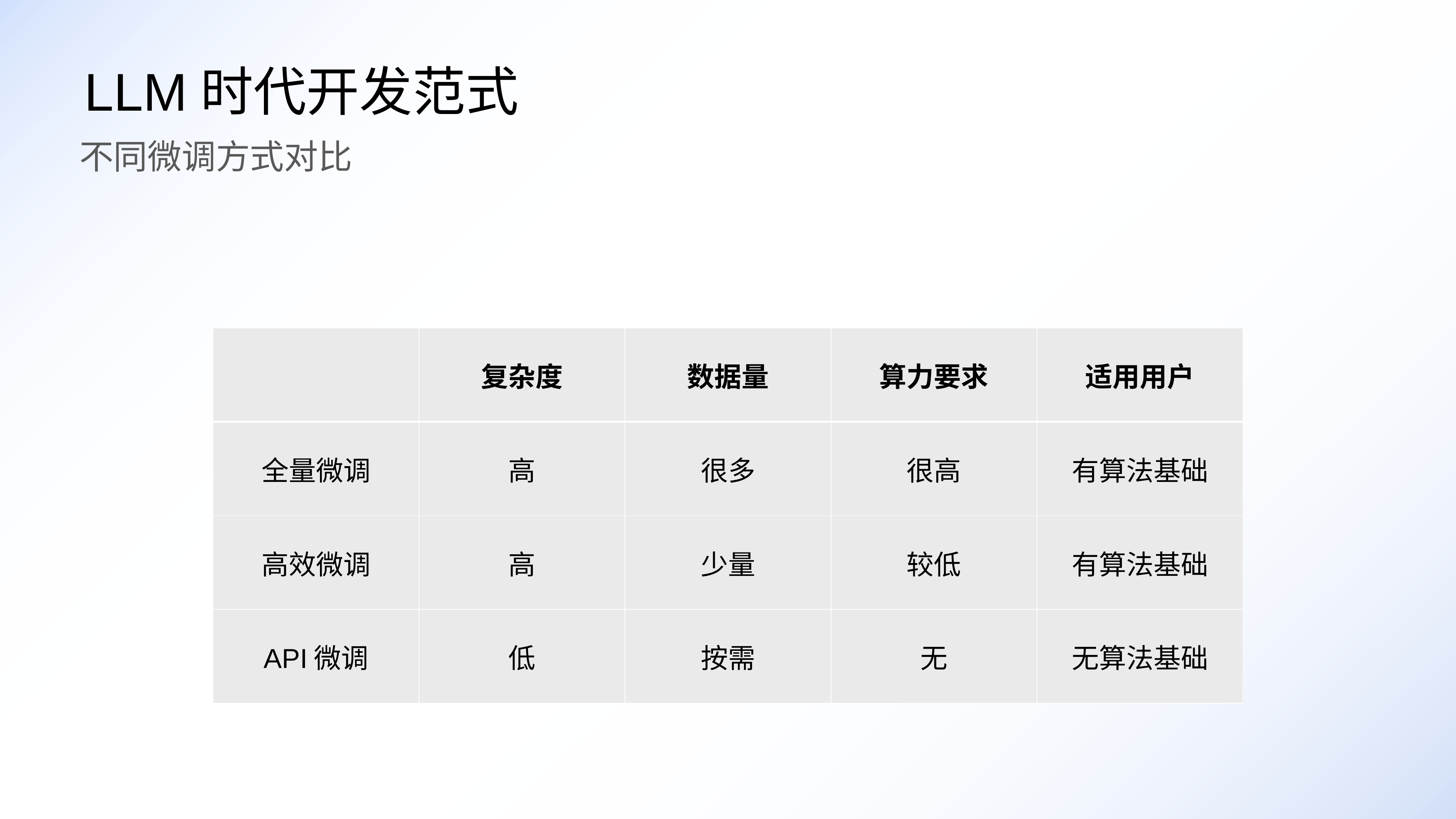

LLM时代开发范式
不同微调方式对比
|  | 复杂度 | 数据量 | 算力要求 | 适用用户 |
| --- | --- | --- | --- | --- |
| 全量微调 | 高 | 很多 | 很高 | 有算法基础 |
| 高效微调 | 高 | 少量 | 较低 | 有算法基础 |
| API微调 | 低 | 按需 | 无 | 无算法基础 |